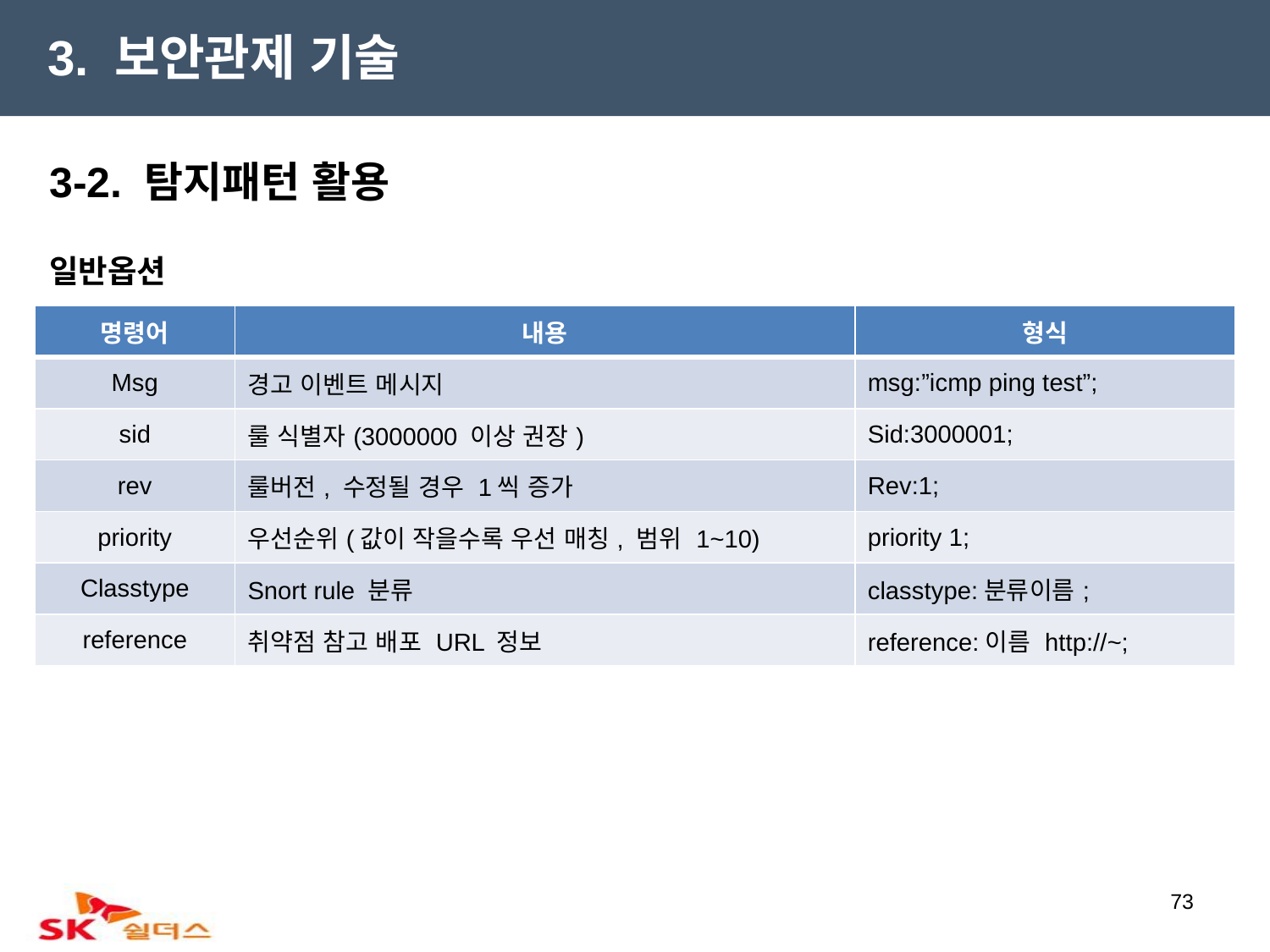

3. 보안관제 기술
3-2. 탐지패턴 활용
일반옵션
| 명령어 | 내용 | 형식 |
| --- | --- | --- |
| Msg | 경고 이벤트 메시지 | msg:”icmp ping test”; |
| sid | 룰 식별자(3000000 이상 권장) | Sid:3000001; |
| rev | 룰버전, 수정될 경우 1씩 증가 | Rev:1; |
| priority | 우선순위(값이 작을수록 우선 매칭, 범위 1~10) | priority 1; |
| Classtype | Snort rule 분류 | classtype:분류이름; |
| reference | 취약점 참고 배포 URL 정보 | reference:이름 http://~; |
73